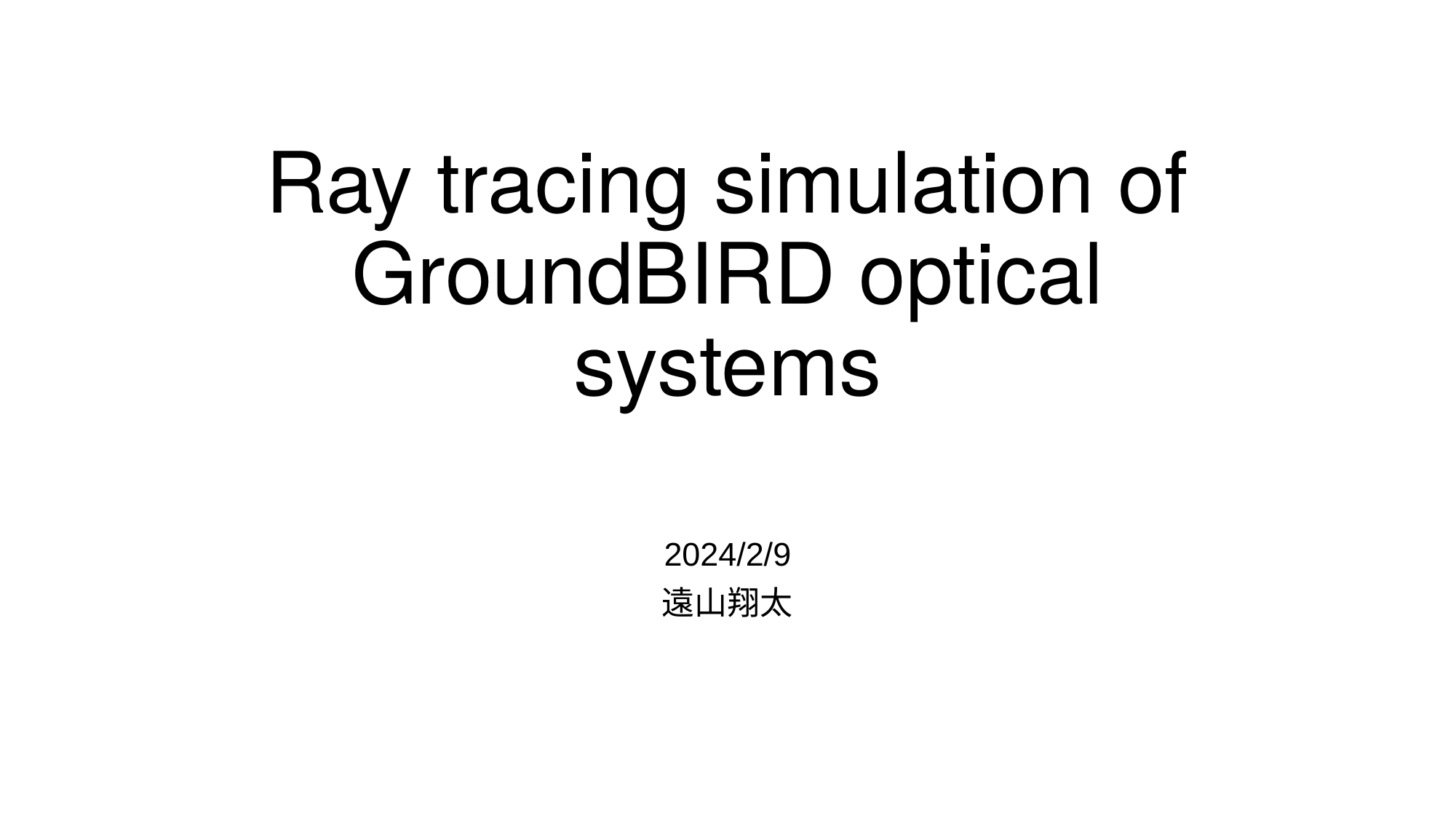

# Ray tracing simulation of GroundBIRD optical systems

2024/2/9
遠山翔太